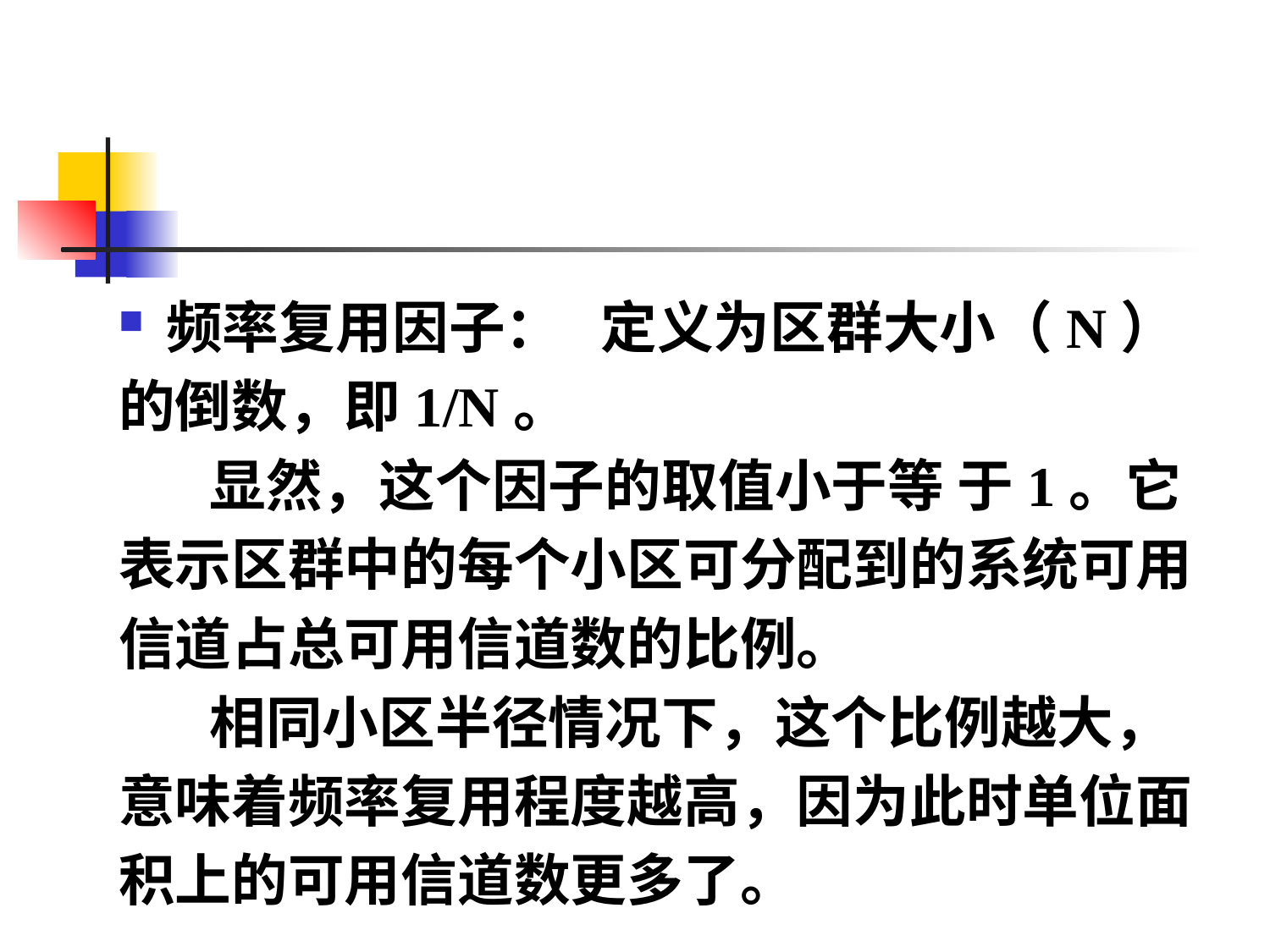

频率复用因子：   定义为区群大小（N）
的倒数，即1/N。
      显然，这个因子的取值小于等 于1。它
表示区群中的每个小区可分配到的系统可用
信道占总可用信道数的比例。
      相同小区半径情况下，这个比例越大，
意味着频率复用程度越高，因为此时单位面
积上的可用信道数更多了。